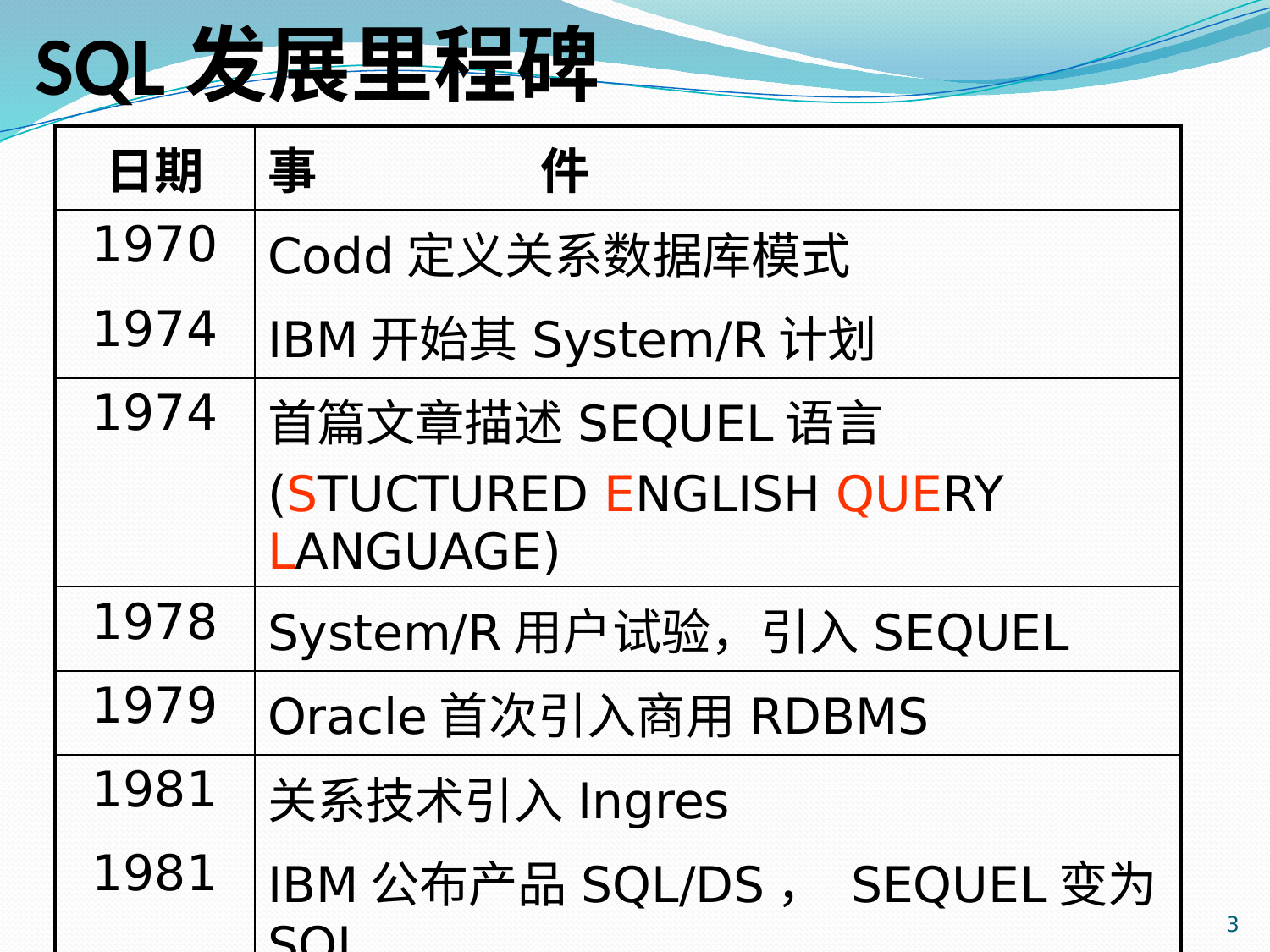

# SQL发展里程碑
| 日期 | 事 件 |
| --- | --- |
| 1970 | Codd定义关系数据库模式 |
| 1974 | IBM开始其System/R计划 |
| 1974 | 首篇文章描述SEQUEL语言 (STUCTURED ENGLISH QUERY LANGUAGE) |
| 1978 | System/R用户试验，引入SEQUEL |
| 1979 | Oracle首次引入商用RDBMS |
| 1981 | 关系技术引入Ingres |
| 1981 | IBM公布产品SQL/DS， SEQUEL变为SQL |
3